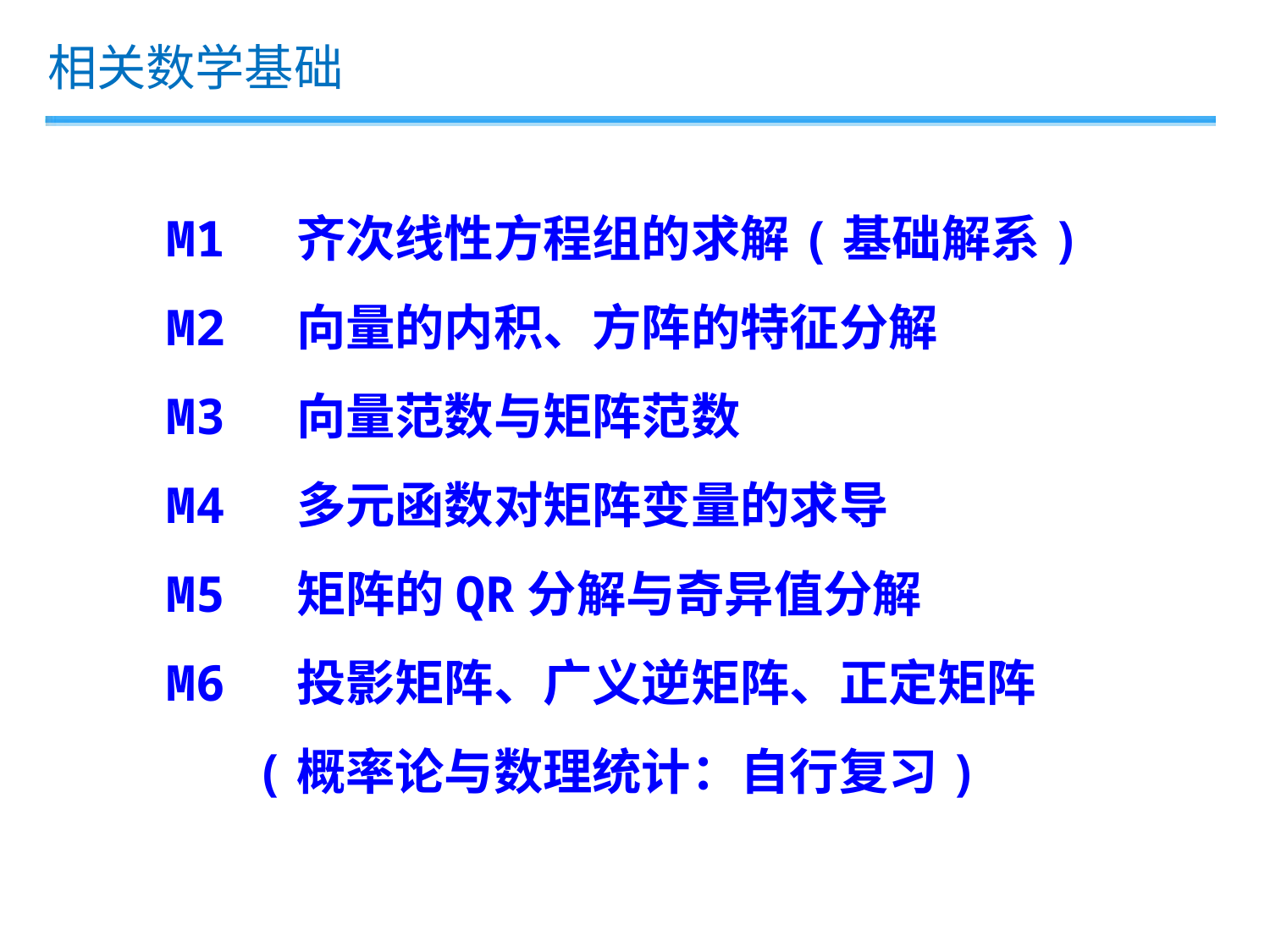

相关数学基础
M1  齐次线性方程组的求解(基础解系)
M2  向量的内积、方阵的特征分解
M3  向量范数与矩阵范数
M4  多元函数对矩阵变量的求导
M5  矩阵的QR分解与奇异值分解
M6  投影矩阵、广义逆矩阵、正定矩阵
   (概率论与数理统计：自行复习)